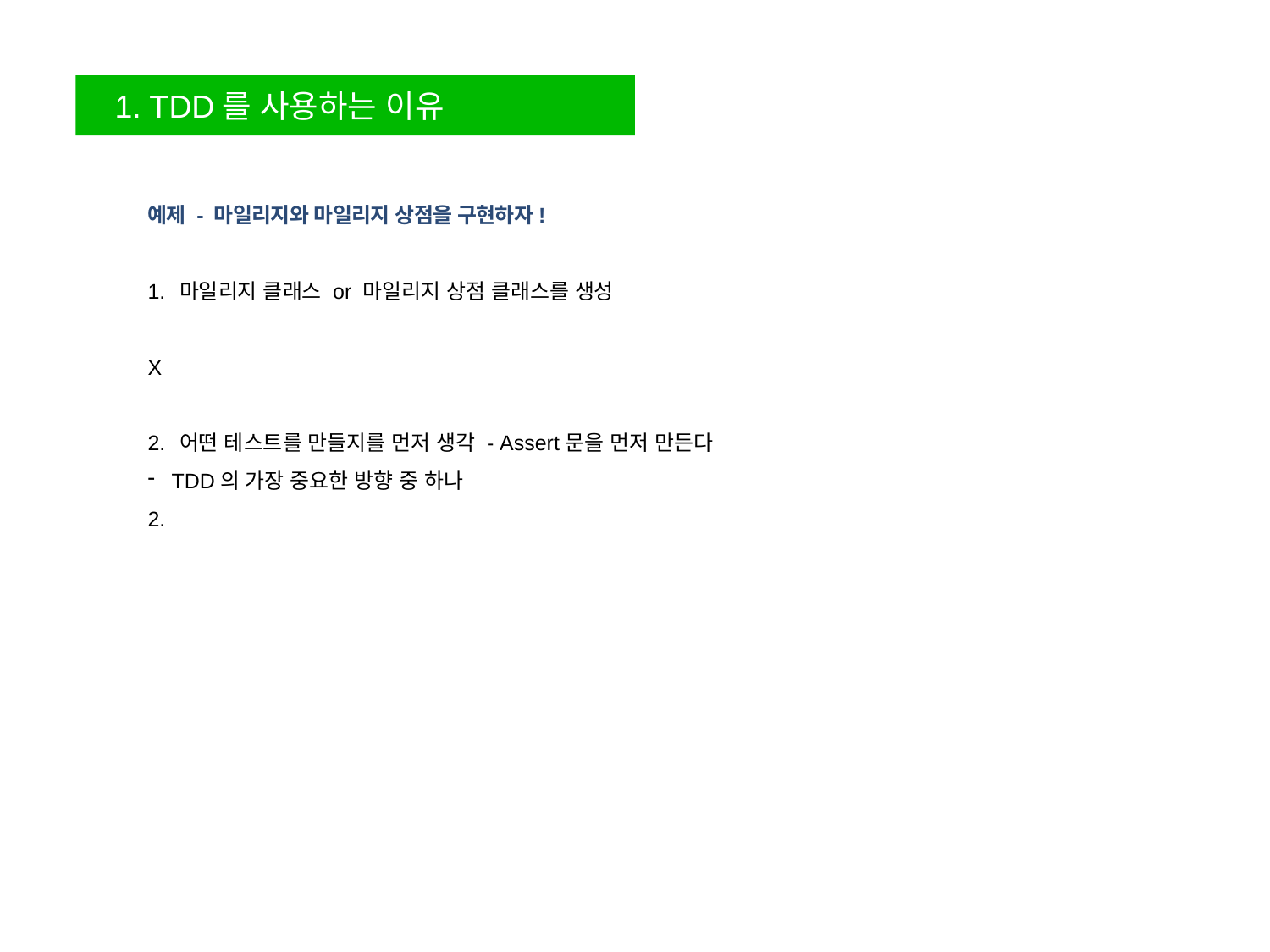

1. TDD를 사용하는 이유
예제 - 마일리지와 마일리지 상점을 구현하자!

마일리지 클래스 or 마일리지 상점 클래스를 생성

X

어떤 테스트를 만들지를 먼저 생각 - Assert문을 먼저 만든다
TDD의 가장 중요한 방향 중 하나
2.
3